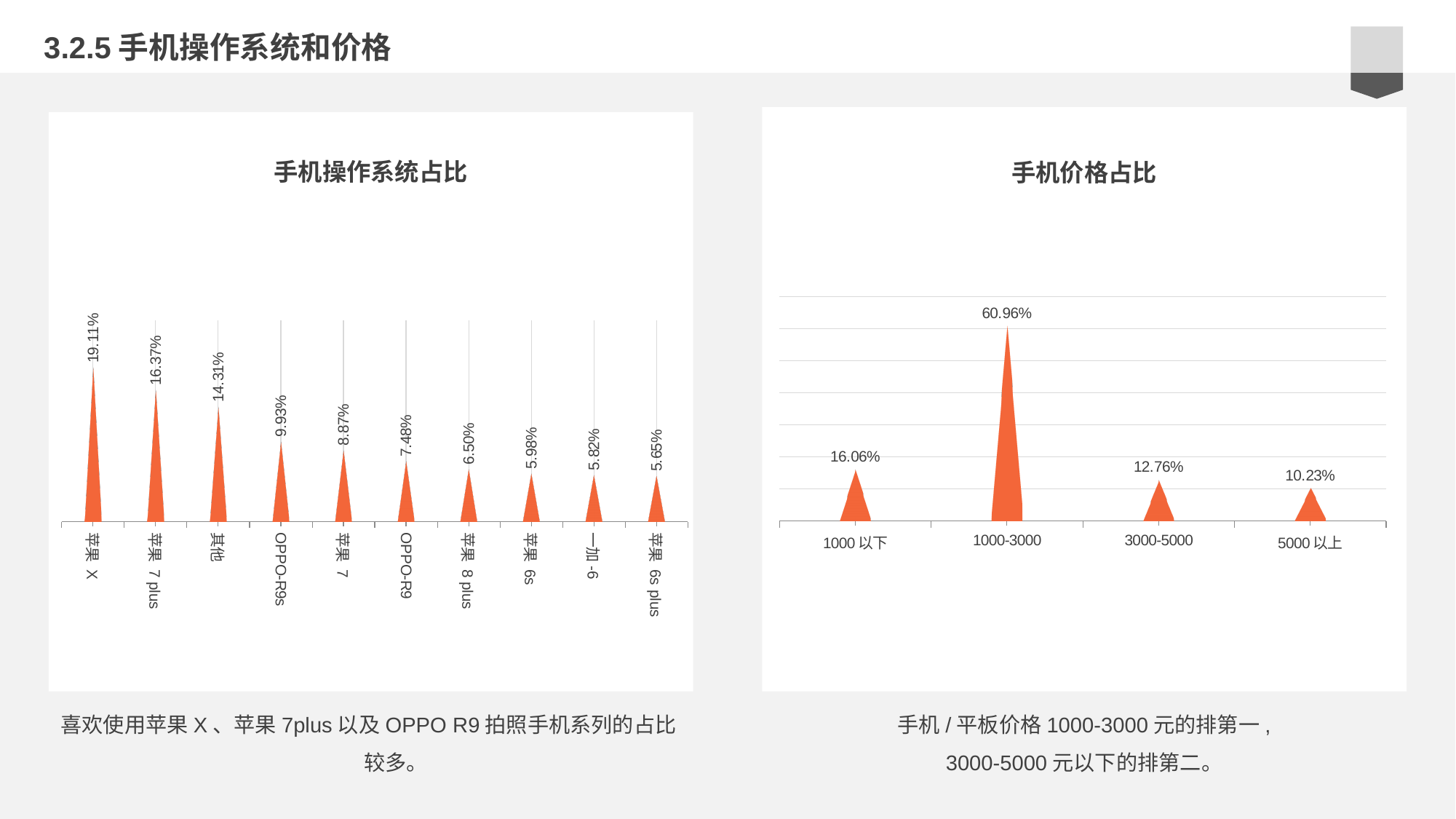

3.2.5手机操作系统和价格
68
0

手机操作系统占比
手机价格占比

### Chart

| Category | 占比 |
|---|---|
| 苹果 X | 0.1911 |
| 苹果 7 plus | 0.1637 |
| 其他 | 0.1431 |
| OPPO-R9s | 0.0993 |
| 苹果 7 | 0.0887 |
| OPPO-R9 | 0.0748 |
| 苹果 8 plus | 0.065 |
| 苹果 6s | 0.0598 |
| 一加-6 | 0.0582 |
| 苹果 6s plus | 0.0565 |

### Chart

| Category | 占比 |
|---|---|
| 1000以下 | 0.1606 |
| 1000-3000 | 0.6096 |
| 3000-5000 | 0.1276 |
| 5000以上 | 0.1023 |
喜欢使用苹果X、苹果7plus以及OPPO R9拍照手机系列的占比    较多。
手机/平板价格1000-3000元的排第一,
3000-5000元以下的排第二。